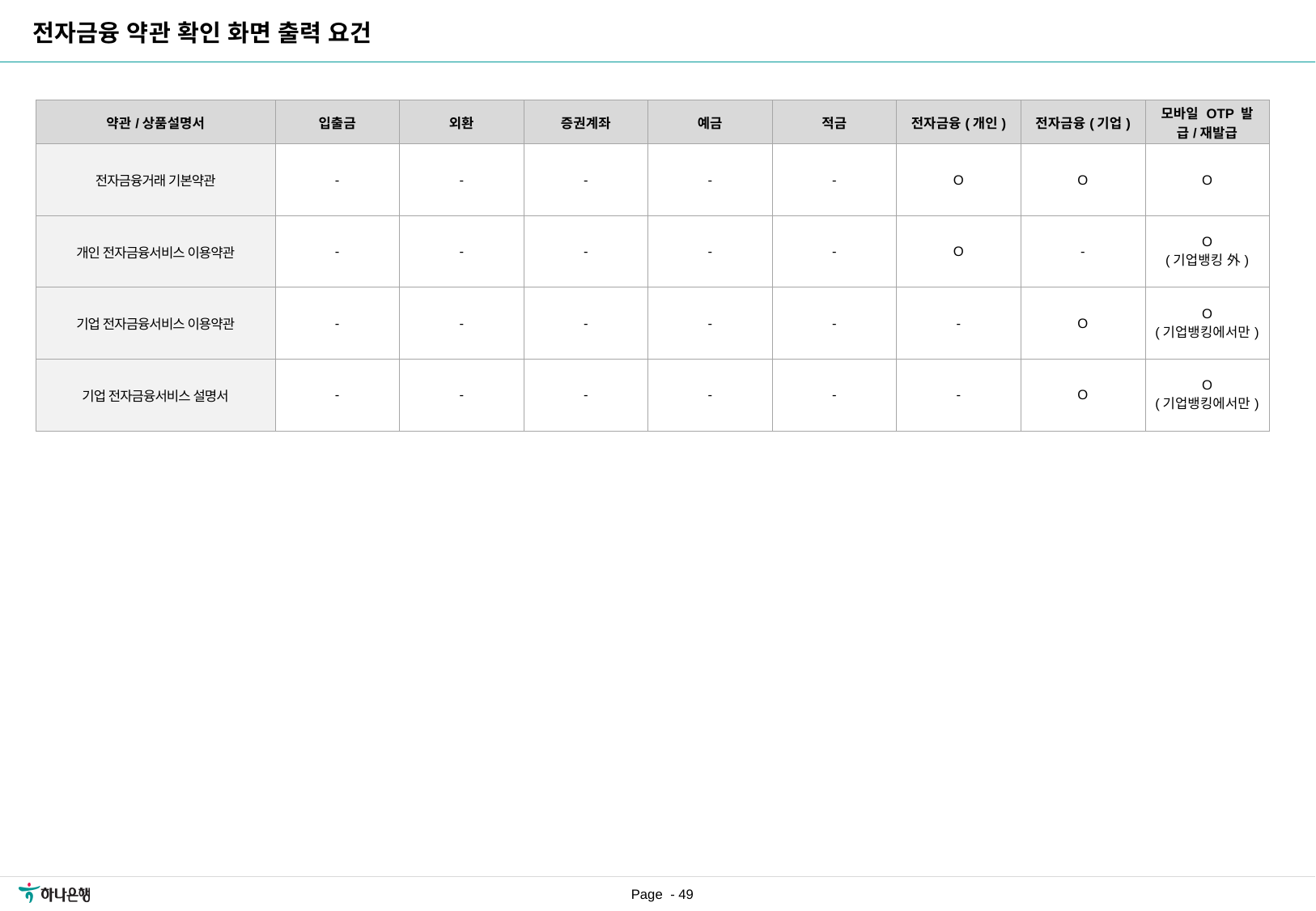

전자금융 약관 확인 화면 출력 요건
| 약관/상품설명서 | 입출금 | 외환 | 증권계좌 | 예금 | 적금 | 전자금융(개인) | 전자금융(기업) | 모바일 OTP 발급/재발급 |
| --- | --- | --- | --- | --- | --- | --- | --- | --- |
| 전자금융거래 기본약관 | - | - | - | - | - | O | O | O |
| 개인 전자금융서비스 이용약관 | - | - | - | - | - | O | - | O (기업뱅킹 外) |
| 기업 전자금융서비스 이용약관 | - | - | - | - | - | - | O | O (기업뱅킹에서만) |
| 기업 전자금융서비스 설명서 | - | - | - | - | - | - | O | O (기업뱅킹에서만) |